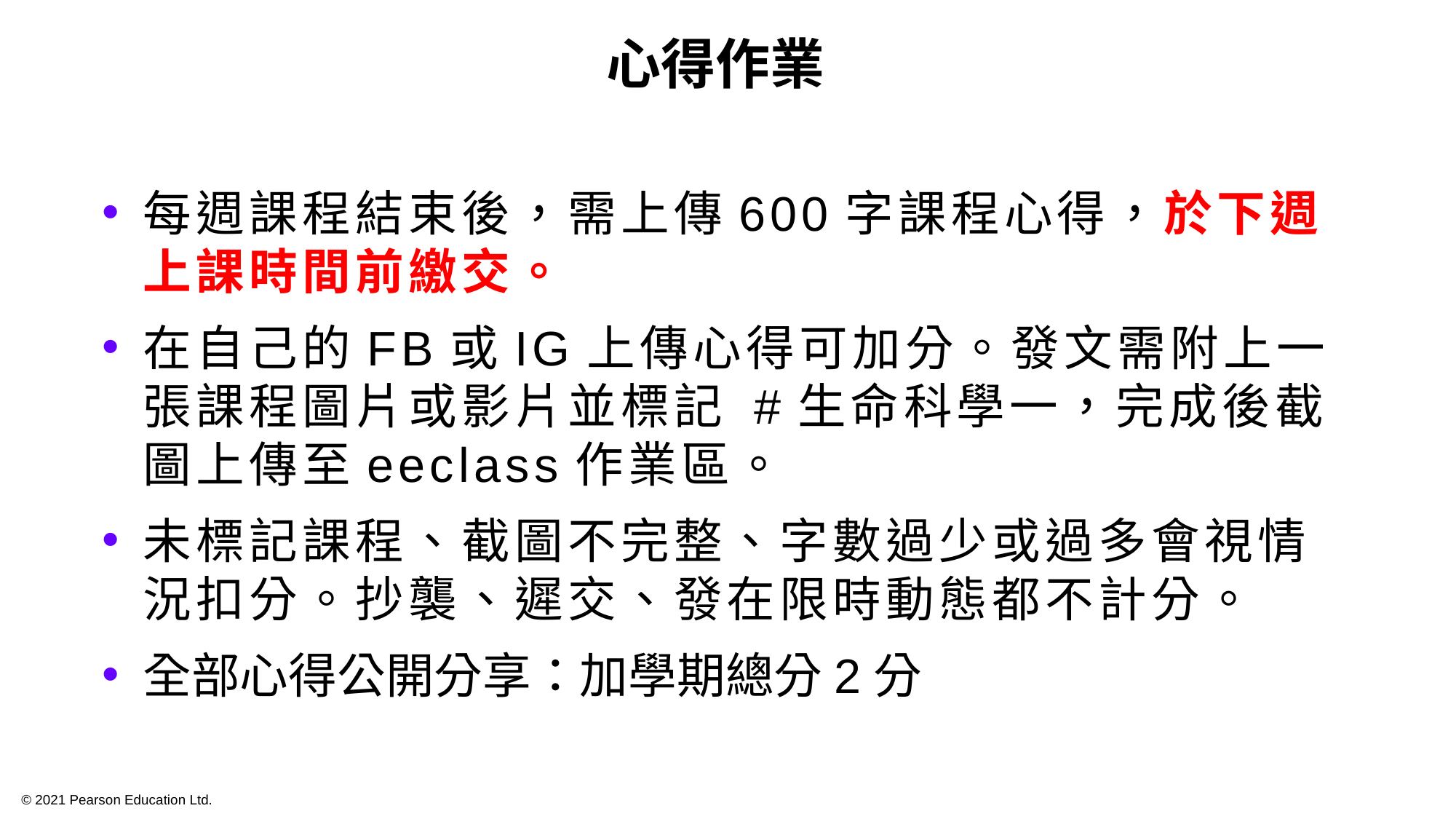

# 心得作業
每週課程結束後，需上傳600字課程心得，於下週上課時間前繳交。
在自己的FB或IG上傳心得可加分。發文需附上一張課程圖片或影片並標記 #生命科學一，完成後截圖上傳至eeclass作業區。
未標記課程、截圖不完整、字數過少或過多會視情況扣分。抄襲、遲交、發在限時動態都不計分。
全部心得公開分享：加學期總分2分